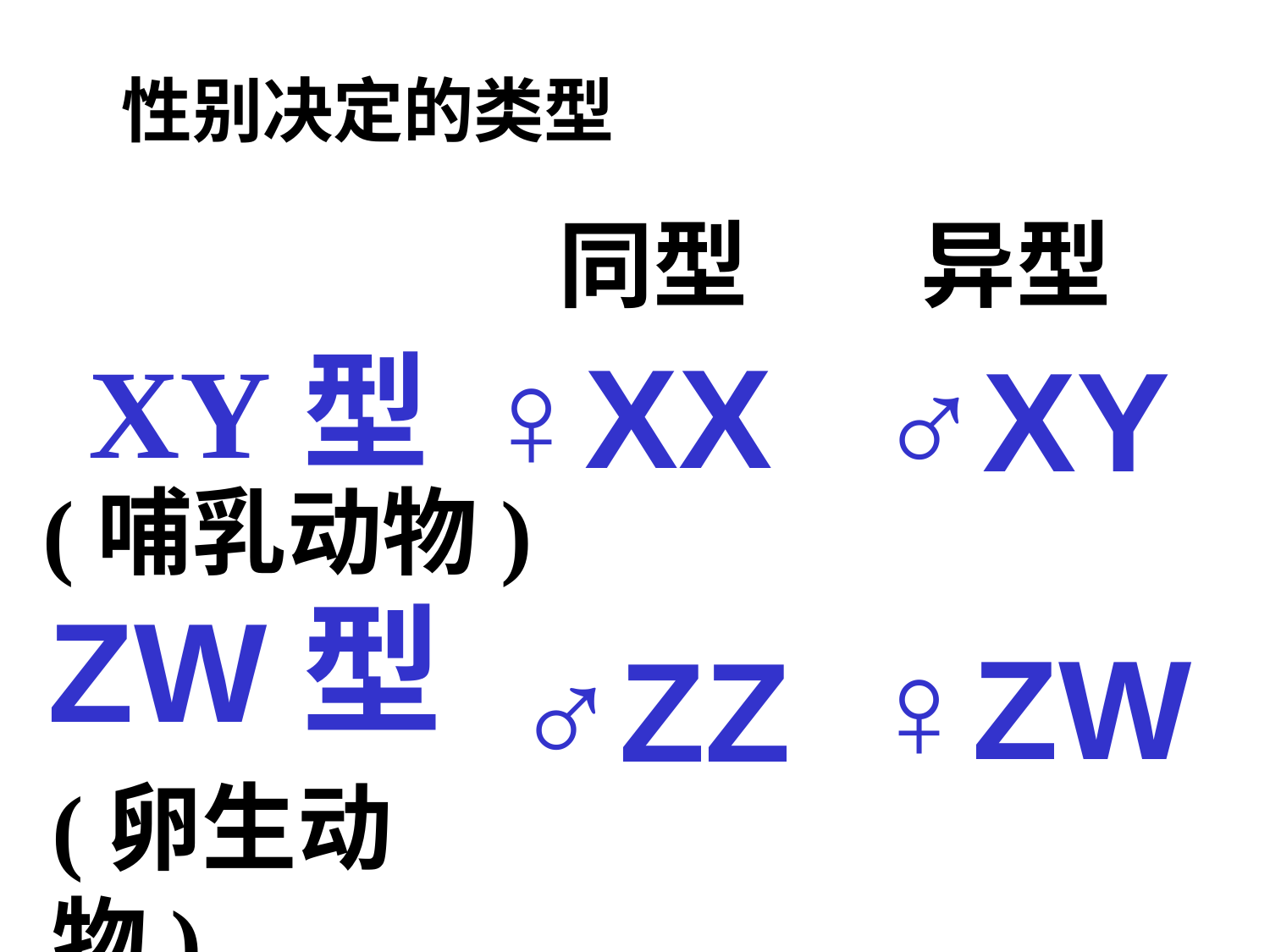

性别决定的类型
同型        异型
XY型
ZW型
♀XX
♂XY

(哺乳动物)
♀ZW
♂ZZ
(卵生动物)